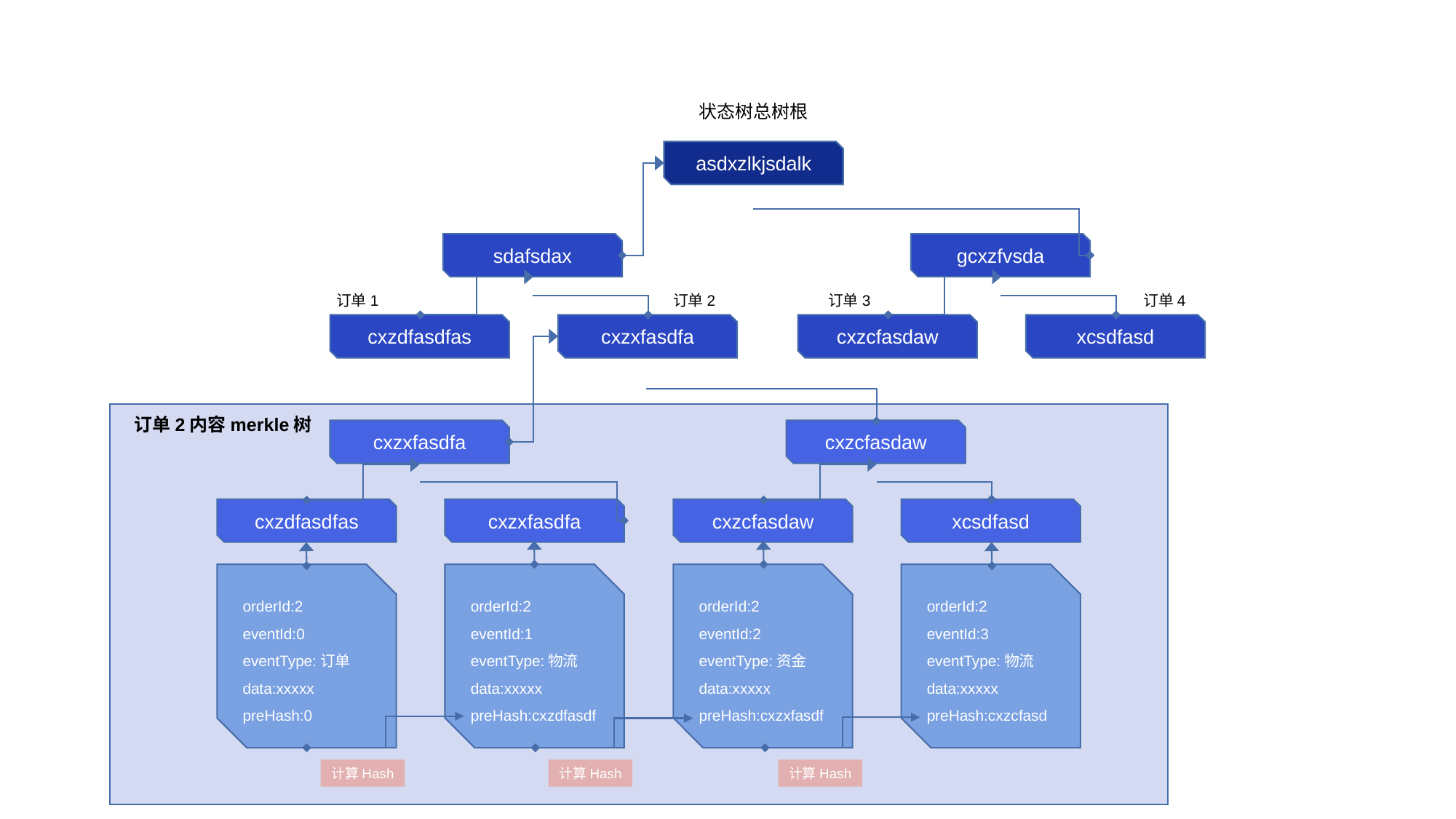

状态树总树根
asdxzlkjsdalk
sdafsdax
gcxzfvsda
订单1
订单2
订单3
订单4
cxzdfasdfas
cxzxfasdfa
cxzcfasdaw
xcsdfasd

订单2内容merkle树
cxzxfasdfa
cxzcfasdaw
cxzdfasdfas
cxzxfasdfa
cxzcfasdaw
xcsdfasd
orderId:2
eventId:0
eventType:订单
data:xxxxx
preHash:0
orderId:2
eventId:1
eventType:物流
data:xxxxx
preHash:cxzdfasdf
orderId:2
eventId:2
eventType:资金
data:xxxxx
preHash:cxzxfasdf
orderId:2
eventId:3
eventType:物流
data:xxxxx
preHash:cxzcfasd
计算Hash
计算Hash
计算Hash